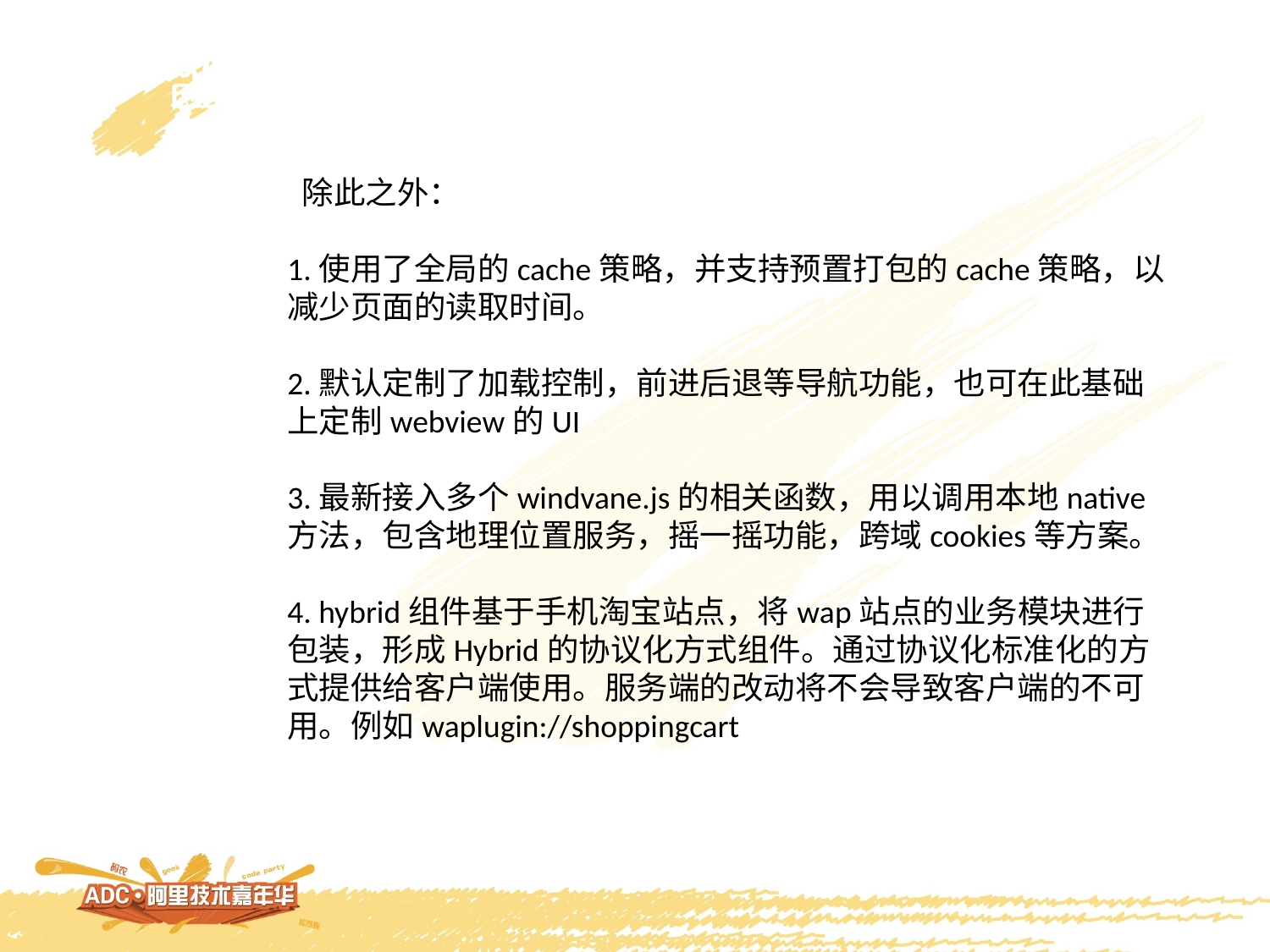

除此之外：

1.使用了全局的cache策略，并支持预置打包的cache策略，以减少页面的读取时间。

2.默认定制了加载控制，前进后退等导航功能，也可在此基础上定制webview的UI

3.最新接入多个windvane.js的相关函数，用以调用本地native方法，包含地理位置服务，摇一摇功能，跨域cookies等方案。

4. hybrid组件基于手机淘宝站点，将wap站点的业务模块进行包装，形成Hybrid的协议化方式组件。通过协议化标准化的方式提供给客户端使用。服务端的改动将不会导致客户端的不可用。例如waplugin://shoppingcart